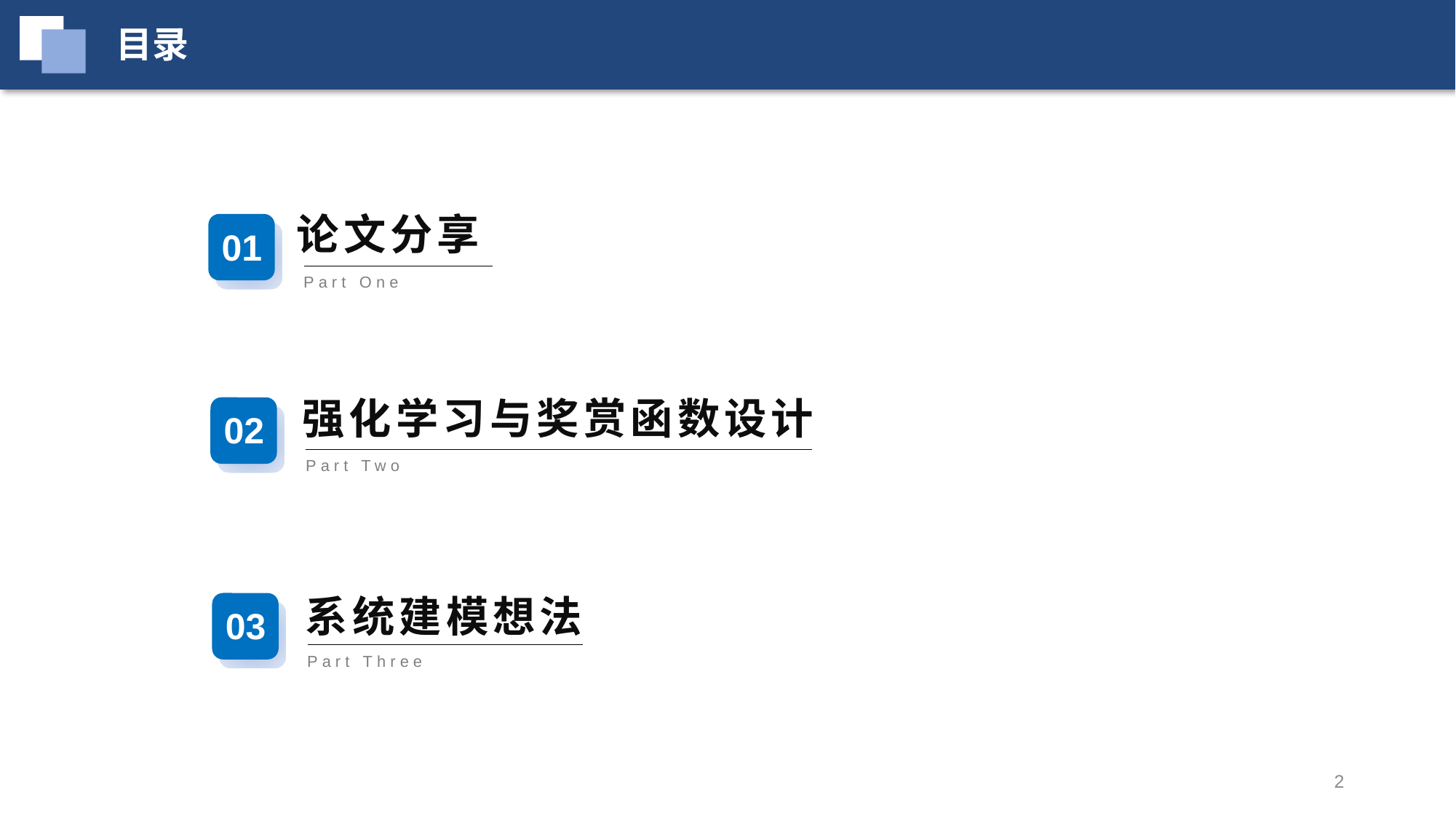

目录

论文分享

01

Part One
强化学习与奖赏函数设计

02

Part Two
系统建模想法

03

Part Three
2